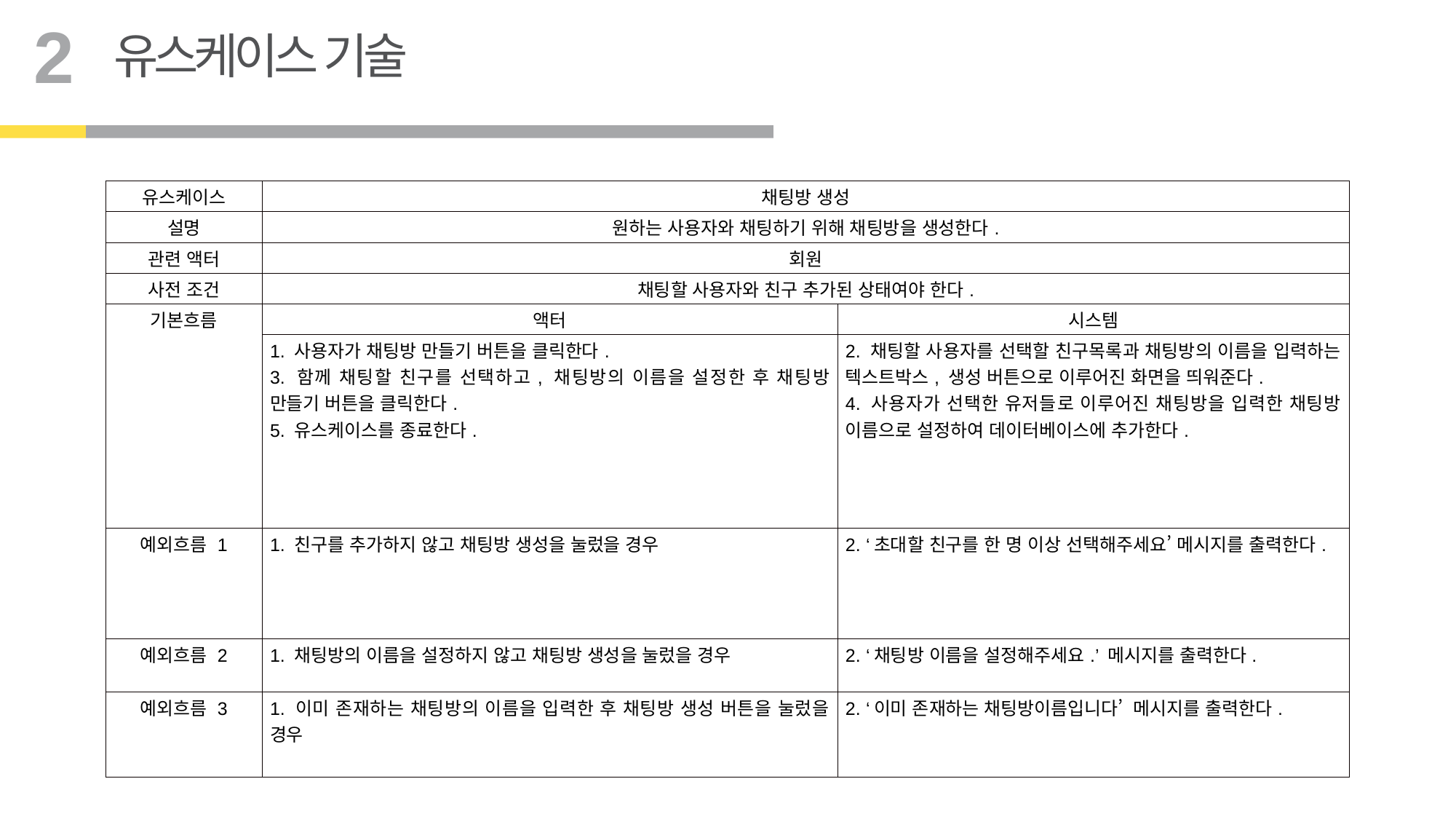

2
유스케이스 기술

| 유스케이스 | 채팅방 생성 |  |
| --- | --- | --- |
| 설명 | 원하는 사용자와 채팅하기 위해 채팅방을 생성한다. |  |
| 관련 액터 | 회원 |  |
| 사전 조건 | 채팅할 사용자와 친구 추가된 상태여야 한다. |  |
| 기본흐름 | 액터 | 시스템 |
|  | 1. 사용자가 채팅방 만들기 버튼을 클릭한다. 3. 함께 채팅할 친구를 선택하고, 채팅방의 이름을 설정한 후 채팅방 만들기 버튼을 클릭한다. 5. 유스케이스를 종료한다. | 2. 채팅할 사용자를 선택할 친구목록과 채팅방의 이름을 입력하는 텍스트박스, 생성 버튼으로 이루어진 화면을 띄워준다. 4. 사용자가 선택한 유저들로 이루어진 채팅방을 입력한 채팅방 이름으로 설정하여 데이터베이스에 추가한다. |
| 예외흐름 1 | 1. 친구를 추가하지 않고 채팅방 생성을 눌렀을 경우 | 2. ‘초대할 친구를 한 명 이상 선택해주세요’ 메시지를 출력한다. |
| 예외흐름 2 | 1. 채팅방의 이름을 설정하지 않고 채팅방 생성을 눌렀을 경우 | 2. ‘채팅방 이름을 설정해주세요.’ 메시지를 출력한다. |
| 예외흐름 3 | 1. 이미 존재하는 채팅방의 이름을 입력한 후 채팅방 생성 버튼을 눌렀을 경우 | 2. ‘이미 존재하는 채팅방이름입니다’ 메시지를 출력한다. |